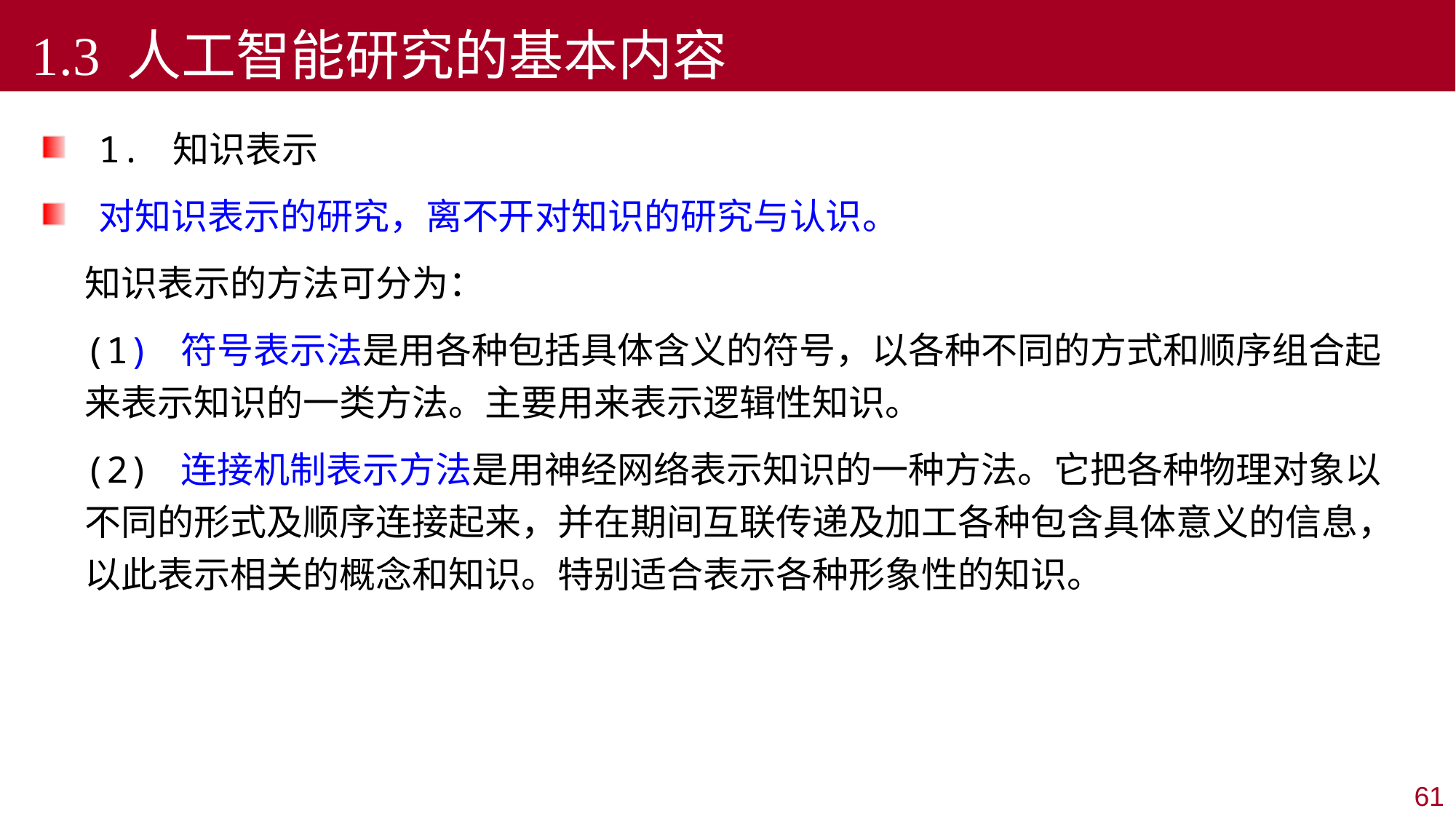

1.3 人工智能研究的基本内容

1. 知识表示
对知识表示的研究，离不开对知识的研究与认识。
知识表示的方法可分为：
(1) 符号表示法是用各种包括具体含义的符号，以各种不同的方式和顺序组合起来表示知识的一类方法。主要用来表示逻辑性知识。
(2) 连接机制表示方法是用神经网络表示知识的一种方法。它把各种物理对象以不同的形式及顺序连接起来，并在期间互联传递及加工各种包含具体意义的信息，以此表示相关的概念和知识。特别适合表示各种形象性的知识。
61